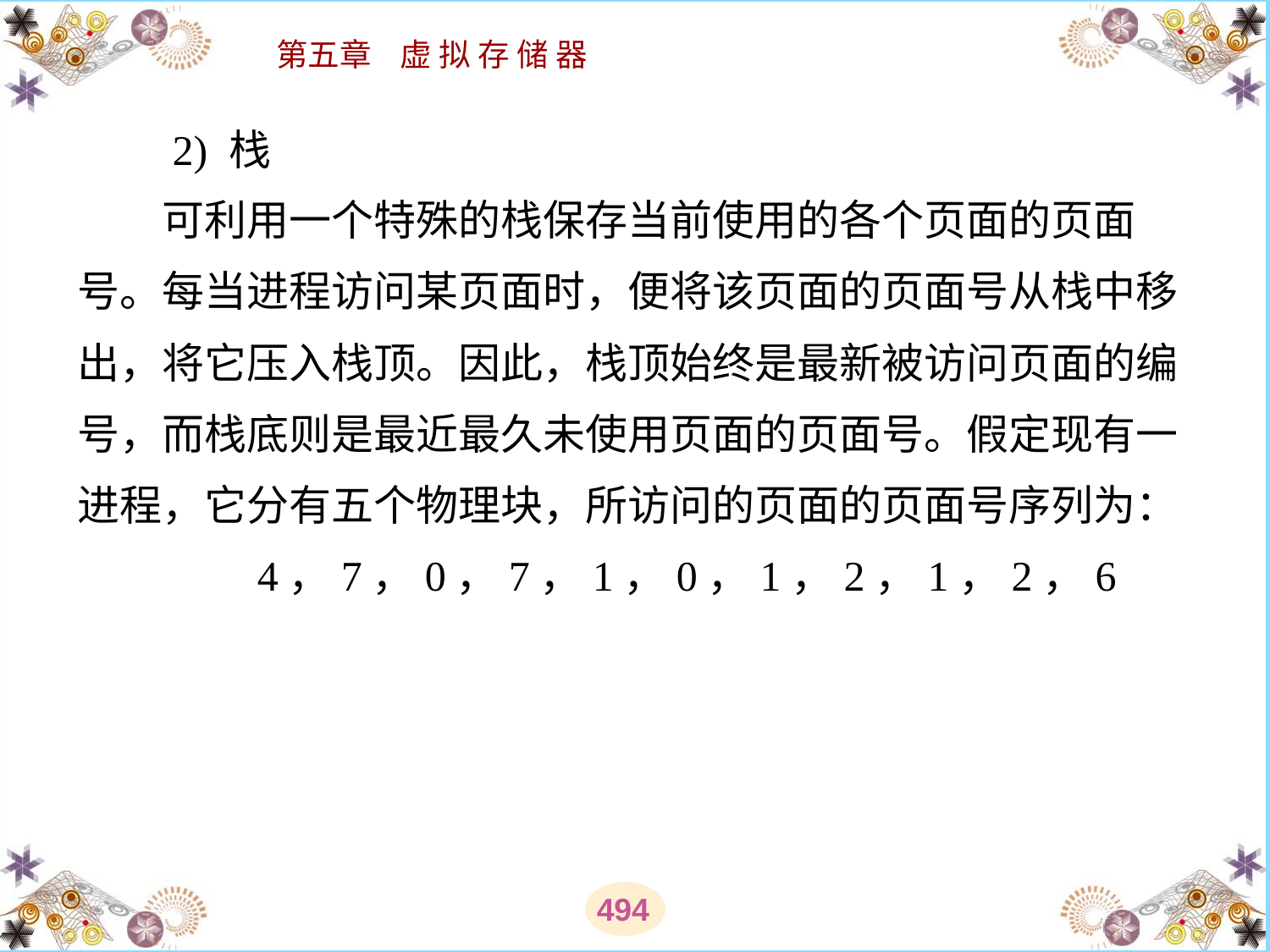

# 2) 栈 　　可利用一个特殊的栈保存当前使用的各个页面的页面号。每当进程访问某页面时，便将该页面的页面号从栈中移出，将它压入栈顶。因此，栈顶始终是最新被访问页面的编号，而栈底则是最近最久未使用页面的页面号。假定现有一进程，它分有五个物理块，所访问的页面的页面号序列为： 　　　　4，7，0，7，1，0，1，2，1，2，6